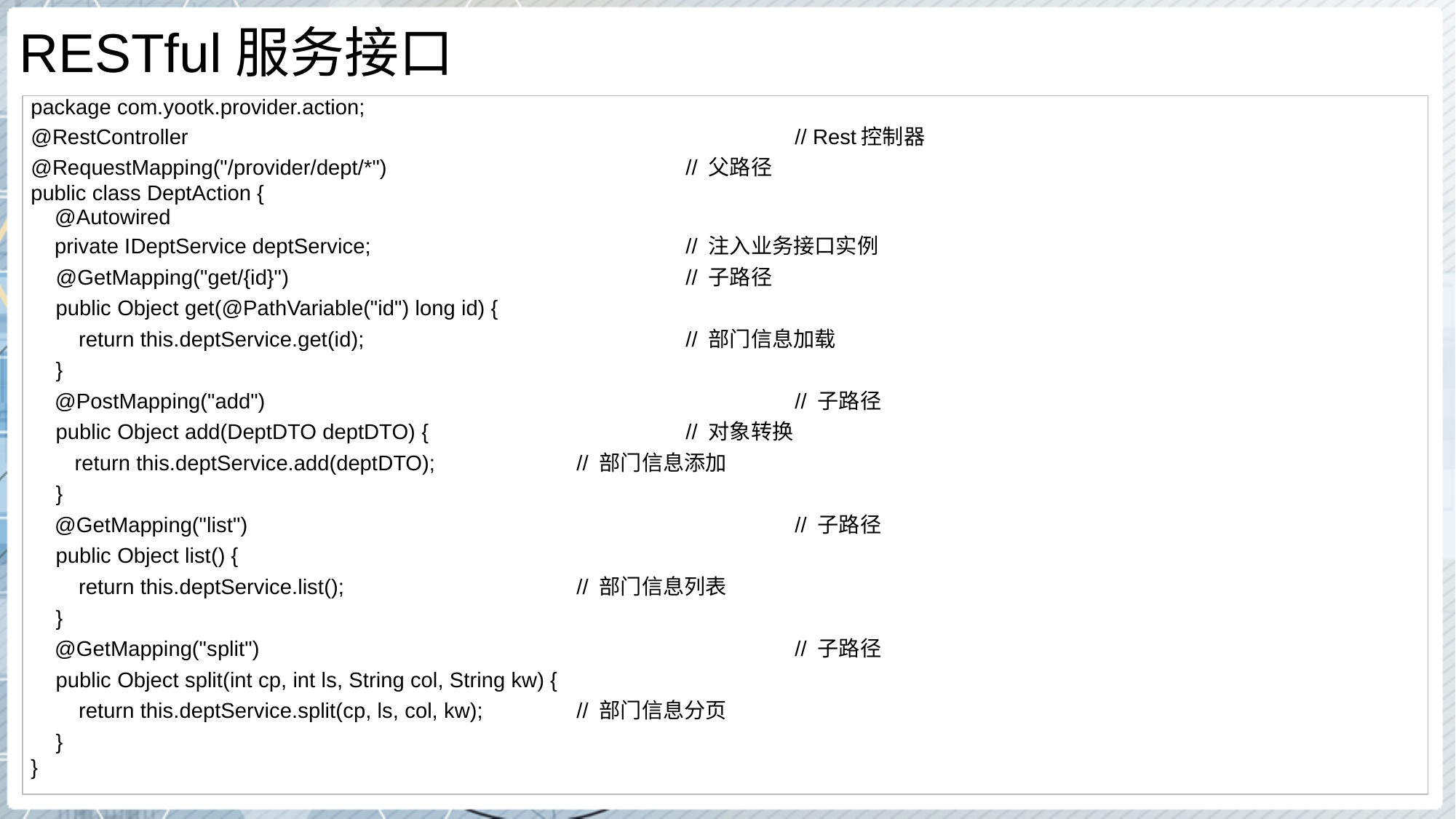

# RESTful服务接口
| package com.yootk.provider.action; @RestController // Rest控制器 @RequestMapping("/provider/dept/\*") // 父路径 public class DeptAction { @Autowired private IDeptService deptService; // 注入业务接口实例 @GetMapping("get/{id}") // 子路径 public Object get(@PathVariable("id") long id) { return this.deptService.get(id); // 部门信息加载 } @PostMapping("add") // 子路径 public Object add(DeptDTO deptDTO) { // 对象转换 return this.deptService.add(deptDTO); // 部门信息添加 } @GetMapping("list") // 子路径 public Object list() { return this.deptService.list(); // 部门信息列表 } @GetMapping("split") // 子路径 public Object split(int cp, int ls, String col, String kw) { return this.deptService.split(cp, ls, col, kw); // 部门信息分页 } } |
| --- |